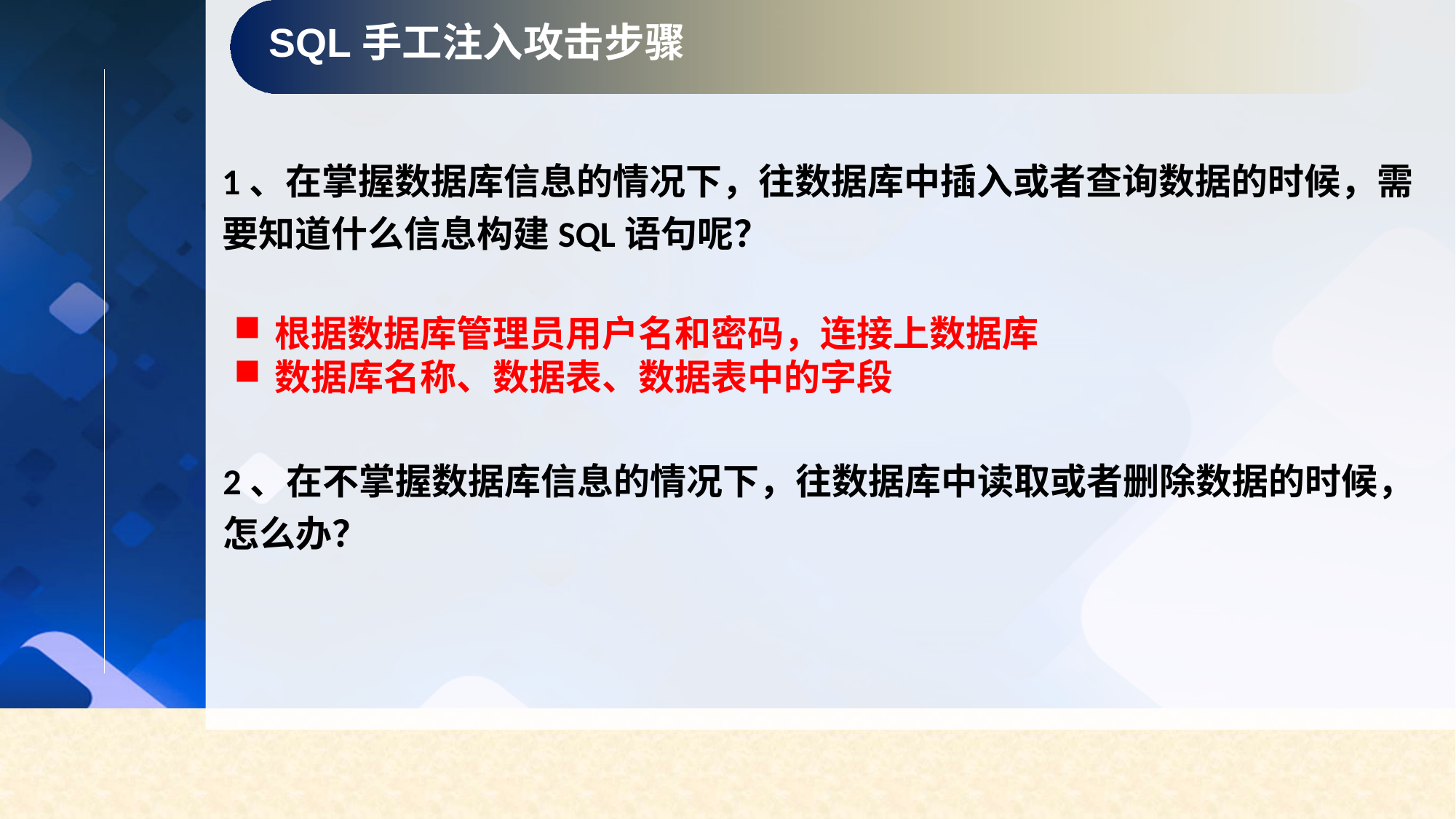

SQL手工注入攻击步骤
1、在掌握数据库信息的情况下，往数据库中插入或者查询数据的时候，需要知道什么信息构建SQL语句呢？

根据数据库管理员用户名和密码，连接上数据库
数据库名称、数据表、数据表中的字段
2、在不掌握数据库信息的情况下，往数据库中读取或者删除数据的时候，怎么办？